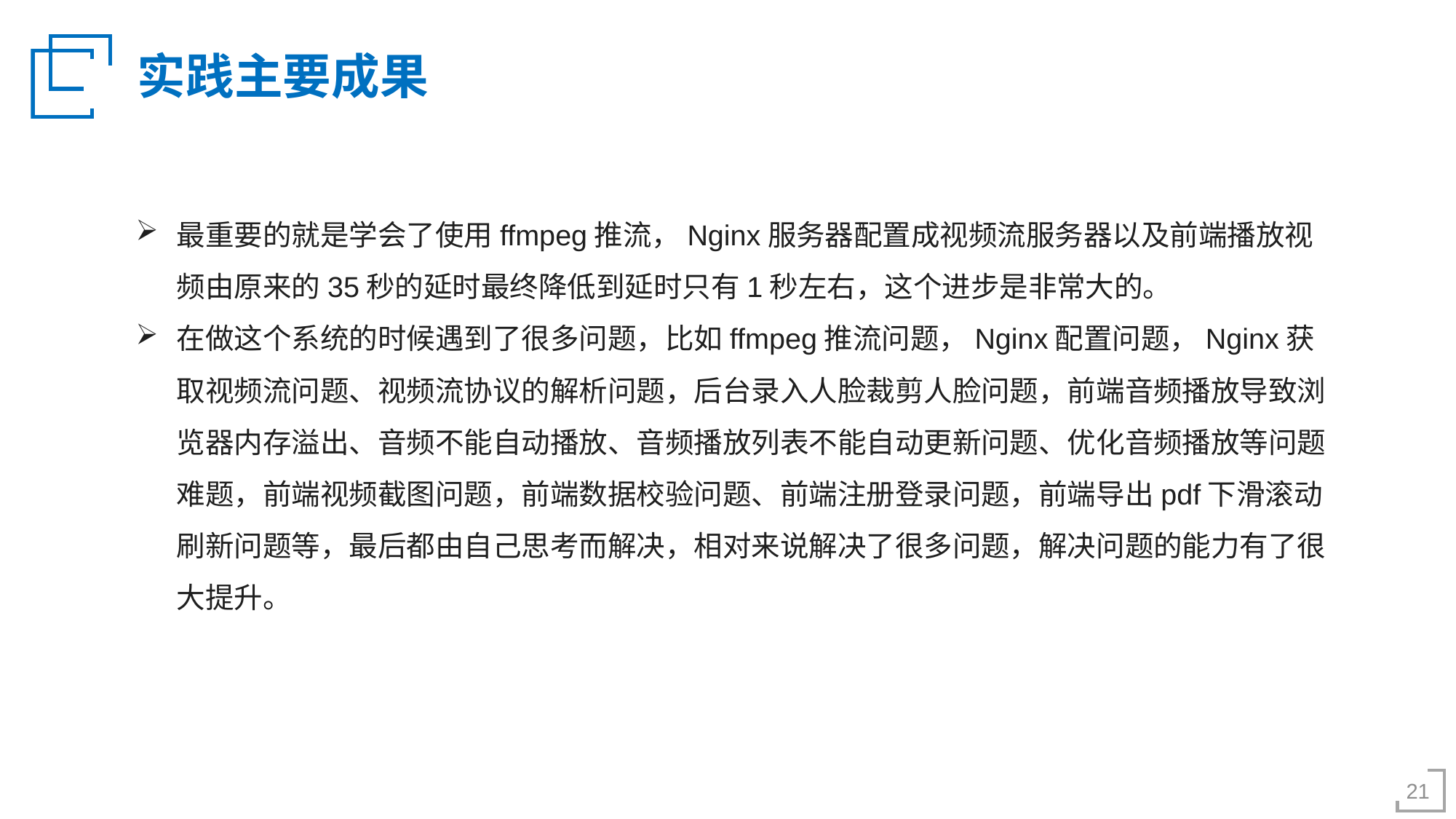

实践主要成果
最重要的就是学会了使用ffmpeg推流，Nginx服务器配置成视频流服务器以及前端播放视频由原来的35秒的延时最终降低到延时只有1秒左右，这个进步是非常大的。
在做这个系统的时候遇到了很多问题，比如ffmpeg推流问题，Nginx配置问题，Nginx获取视频流问题、视频流协议的解析问题，后台录入人脸裁剪人脸问题，前端音频播放导致浏览器内存溢出、音频不能自动播放、音频播放列表不能自动更新问题、优化音频播放等问题难题，前端视频截图问题，前端数据校验问题、前端注册登录问题，前端导出pdf下滑滚动刷新问题等，最后都由自己思考而解决，相对来说解决了很多问题，解决问题的能力有了很大提升。